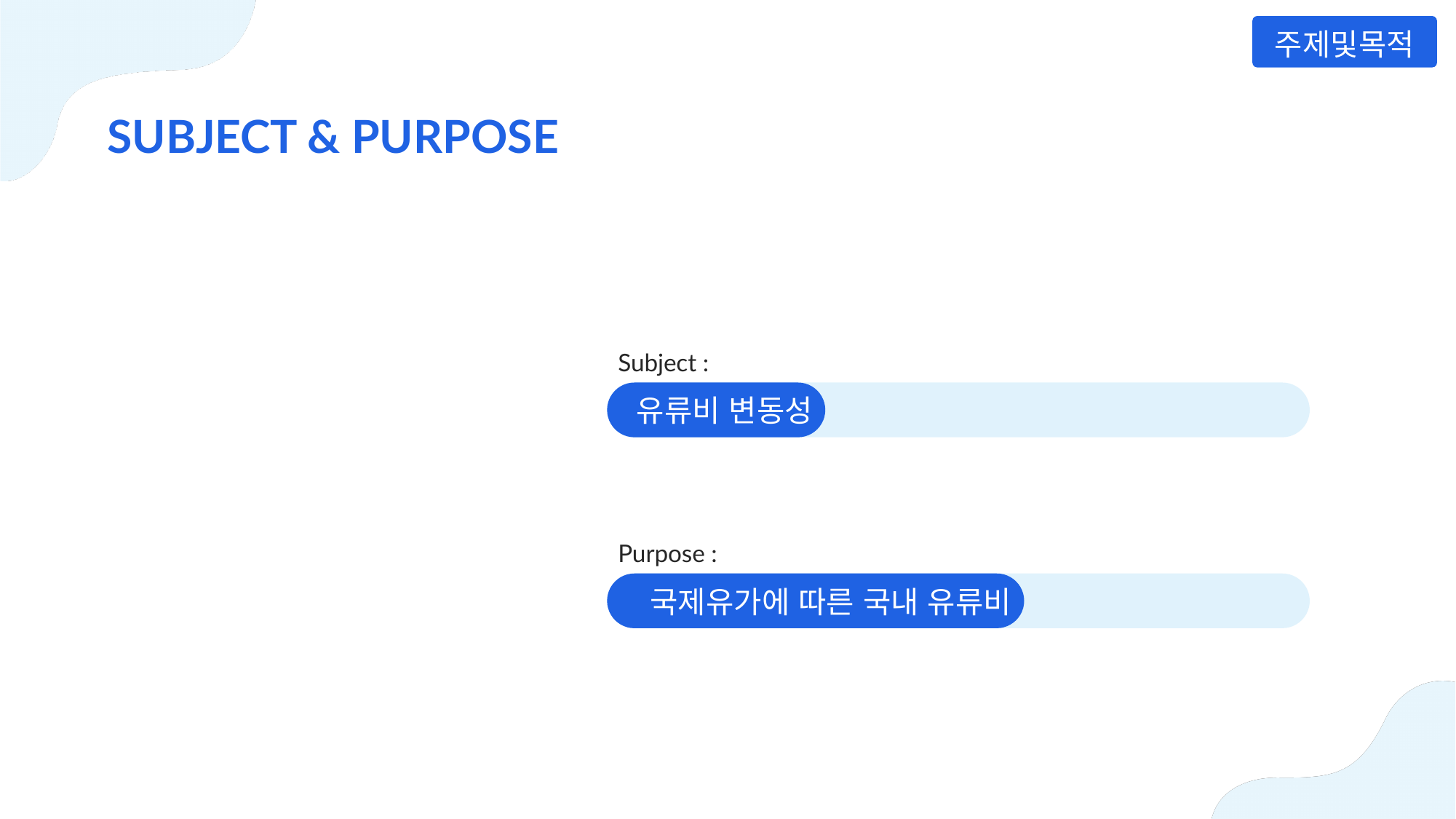

주제및목적
SUBJECT & PURPOSE
Subject :

유류비 변동성
Purpose :

국제유가에 따른 국내 유류비